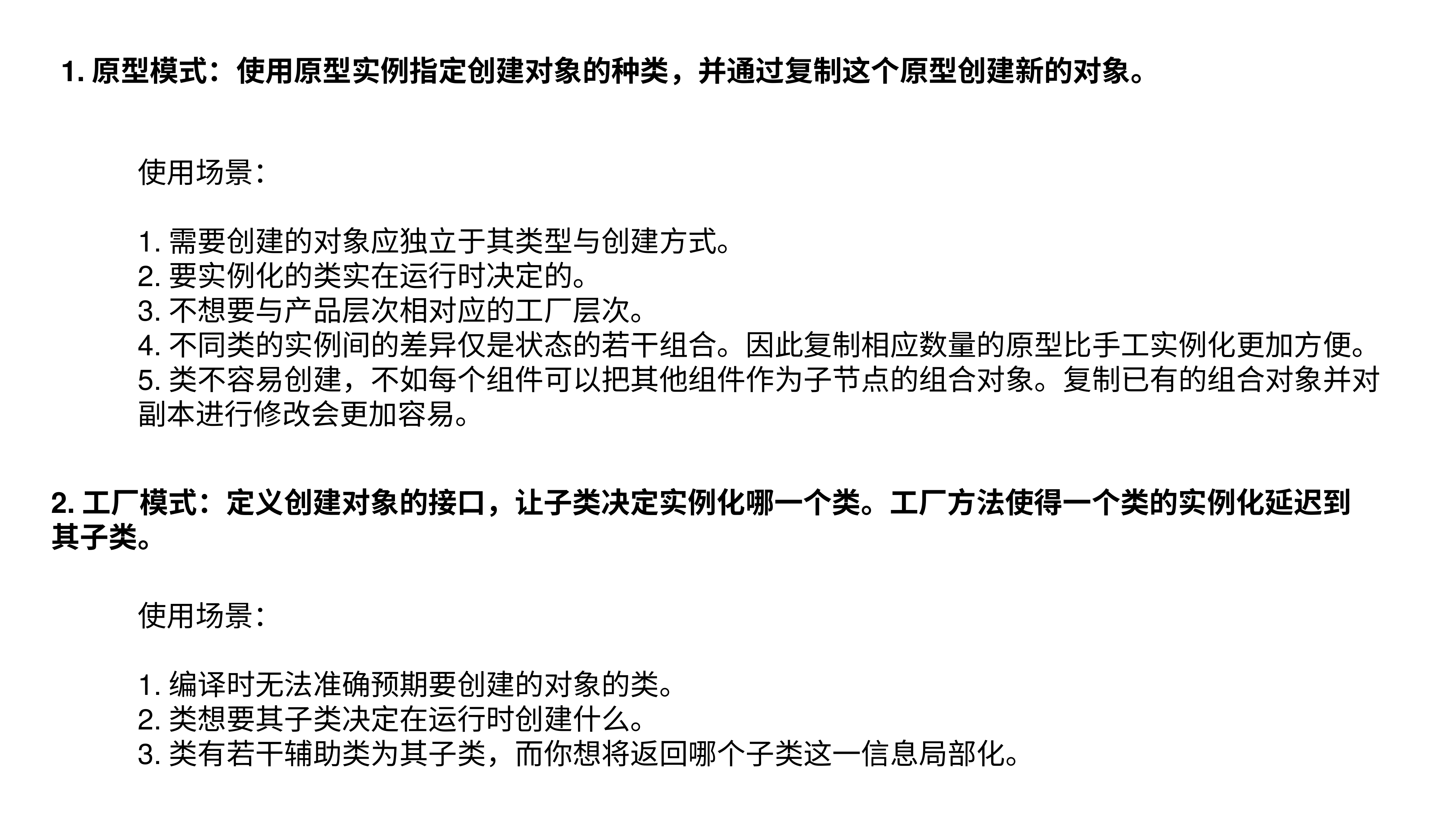

1.原型模式：使用原型实例指定创建对象的种类，并通过复制这个原型创建新的对象。
使用场景：
1.需要创建的对象应独立于其类型与创建方式。
2.要实例化的类实在运行时决定的。
3.不想要与产品层次相对应的工厂层次。
4.不同类的实例间的差异仅是状态的若干组合。因此复制相应数量的原型比手工实例化更加方便。
5.类不容易创建，不如每个组件可以把其他组件作为子节点的组合对象。复制已有的组合对象并对副本进行修改会更加容易。
2.工厂模式：定义创建对象的接口，让子类决定实例化哪一个类。工厂方法使得一个类的实例化延迟到其子类。
使用场景：
1.编译时无法准确预期要创建的对象的类。
2.类想要其子类决定在运行时创建什么。
3.类有若干辅助类为其子类，而你想将返回哪个子类这一信息局部化。